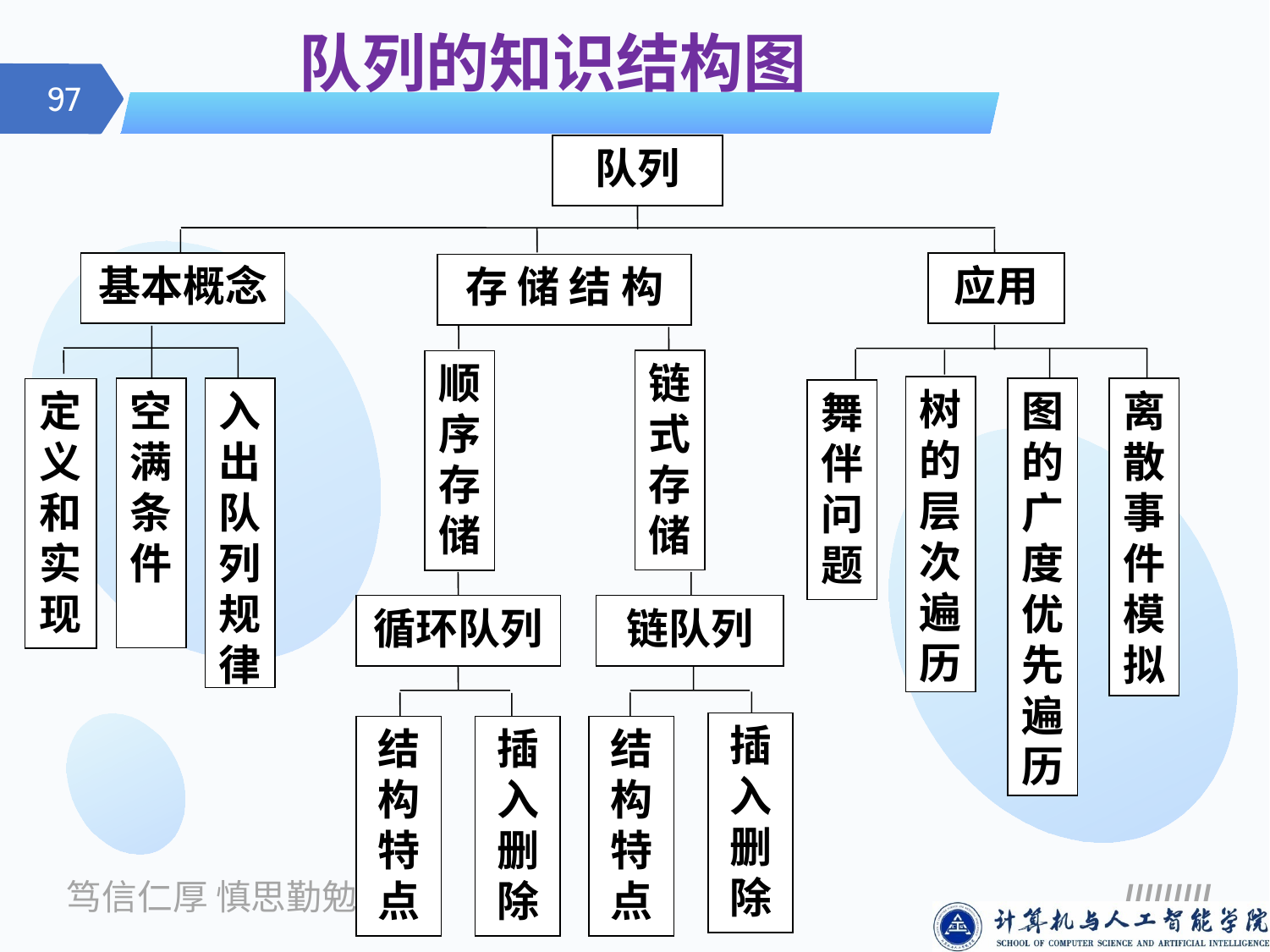

# 队列的知识结构图
队列
基本概念
应用

链式存储
顺序存储
定义
和实现
循环队列
链队列

插入删除
结构特点
插入删除
结构特点

存 储 结 构

树的层次遍历
空满条件
入出
队列规律
离散事件模拟
图的广度优先遍历
舞伴问题